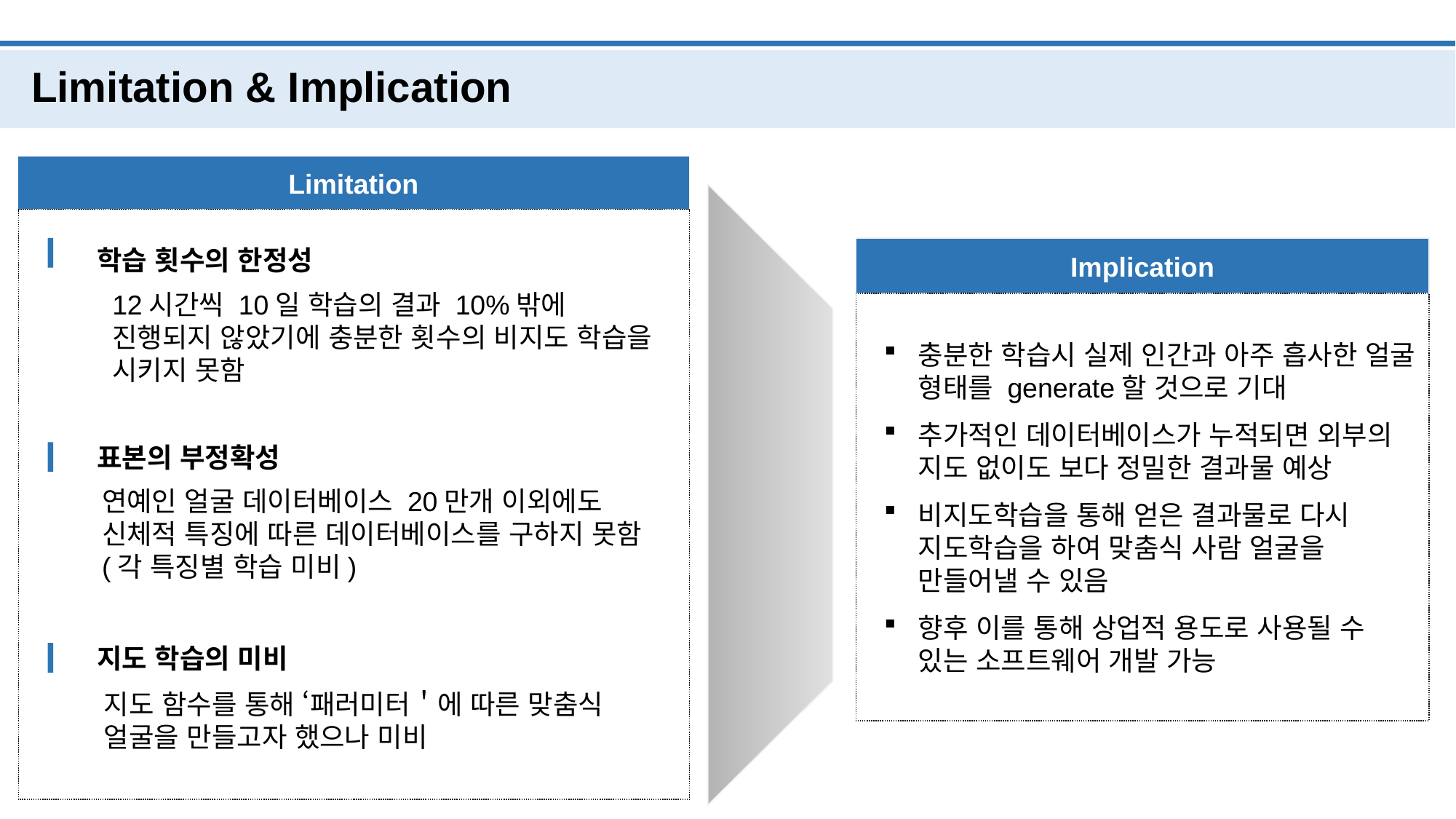

Limitation & Implication
Limitation

학습 횟수의 한정성
Implication
12시간씩 10일 학습의 결과 10%밖에 진행되지 않았기에 충분한 횟수의 비지도 학습을 시키지 못함

충분한 학습시 실제 인간과 아주 흡사한 얼굴 형태를 generate할 것으로 기대

추가적인 데이터베이스가 누적되면 외부의 지도 없이도 보다 정밀한 결과물 예상

비지도학습을 통해 얻은 결과물로 다시 지도학습을 하여 맞춤식 사람 얼굴을 만들어낼 수 있음

향후 이를 통해 상업적 용도로 사용될 수 있는 소프트웨어 개발 가능

표본의 부정확성

연예인 얼굴 데이터베이스 20만개 이외에도 신체적 특징에 따른 데이터베이스를 구하지 못함(각 특징별 학습 미비)
지도 학습의 미비

지도 함수를 통해 ‘패러미터＇에 따른 맞춤식 얼굴을 만들고자 했으나 미비